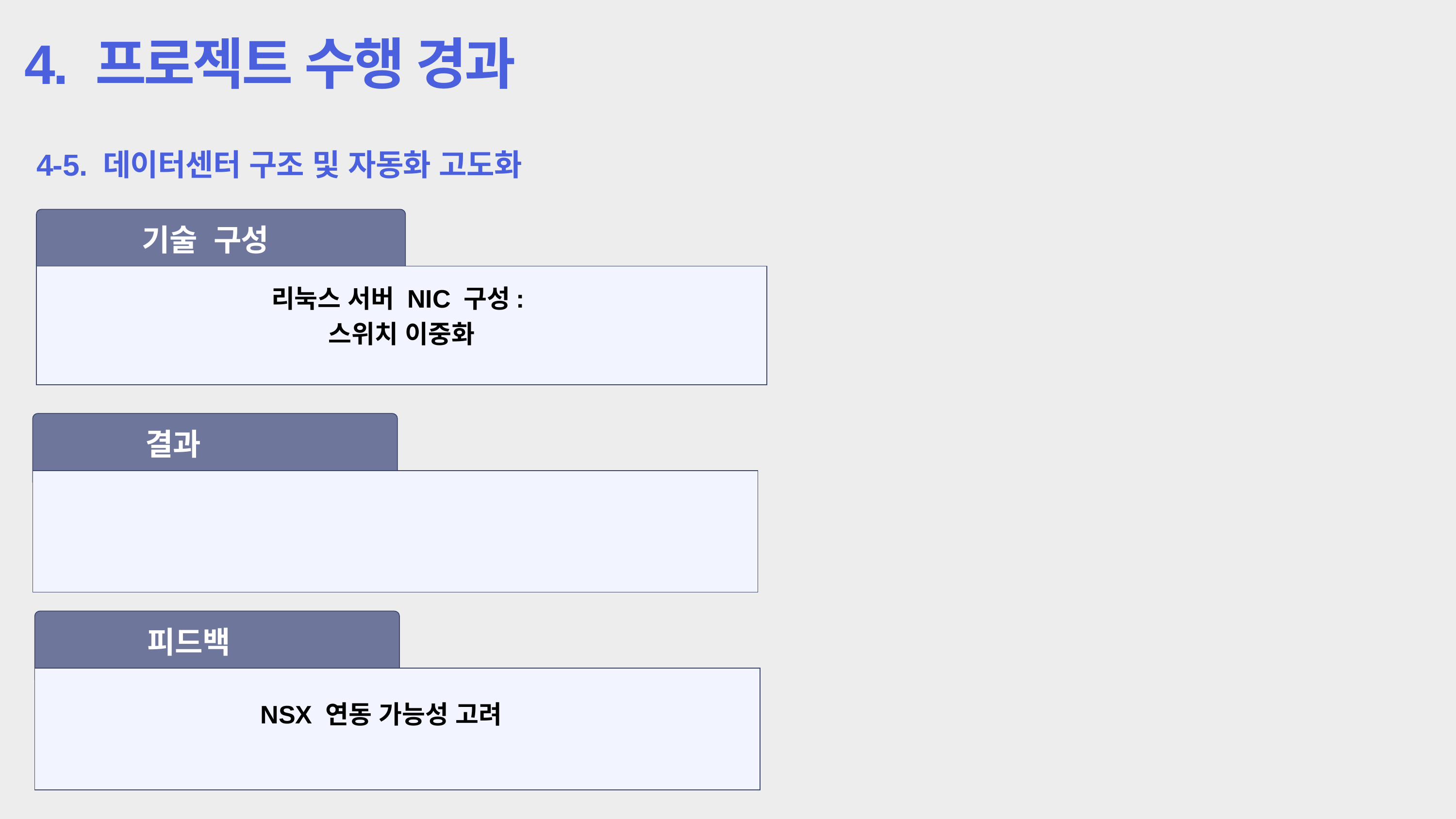

4. 프로젝트 수행 경과
4-5. 데이터센터 구조 및 자동화 고도화

기술  구성
리눅스 서버 NIC 구성:
스위치 이중화

결과

피드백
NSX 연동 가능성 고려